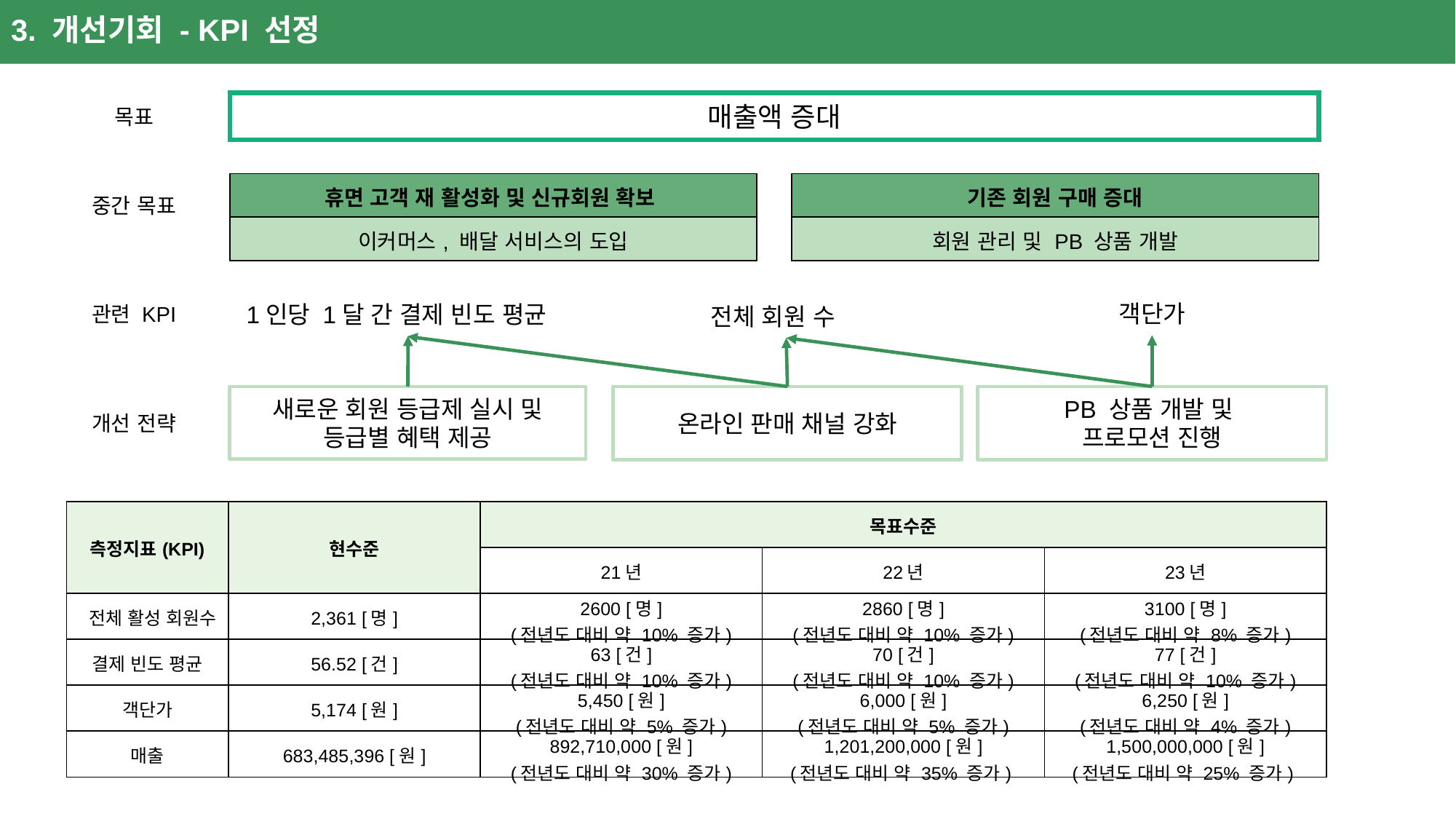

3. 개선기회 - KPI 선정
매출액 증대
목표

| 기존 회원 구매 증대 |
| --- |
| 회원 관리 및 PB 상품 개발 |
| 휴면 고객 재 활성화 및 신규회원 확보 |
| --- |
| 이커머스, 배달 서비스의 도입 |
중간 목표
객단가
1인당 1달 간 결제 빈도 평균
관련 KPI
전체 회원 수
새로운 회원 등급제 실시 및 등급별 혜택 제공
온라인 판매 채널 강화
PB 상품 개발 및
프로모션 진행
개선 전략
| 측정지표(KPI) | 현수준 | 목표수준 |  |  |
| --- | --- | --- | --- | --- |
|  |  | 21년 | 22년 | 23년 |
| 전체 활성 회원수 | 2,361 [명] | 2600 [명] (전년도 대비 약 10% 증가) | 2860 [명] (전년도 대비 약 10% 증가) | 3100 [명] (전년도 대비 약 8% 증가) |
| 결제 빈도 평균 | 56.52 [건] | 63 [건] (전년도 대비 약 10% 증가) | 70 [건] (전년도 대비 약 10% 증가) | 77 [건] (전년도 대비 약 10% 증가) |
| 객단가 | 5,174 [원] | 5,450 [원] (전년도 대비 약 5% 증가) | 6,000 [원] (전년도 대비 약 5% 증가) | 6,250 [원] (전년도 대비 약 4% 증가) |
| 매출 | 683,485,396 [원] | 892,710,000 [원] (전년도 대비 약 30% 증가) | 1,201,200,000 [원] (전년도 대비 약 35% 증가) | 1,500,000,000 [원] (전년도 대비 약 25% 증가) |